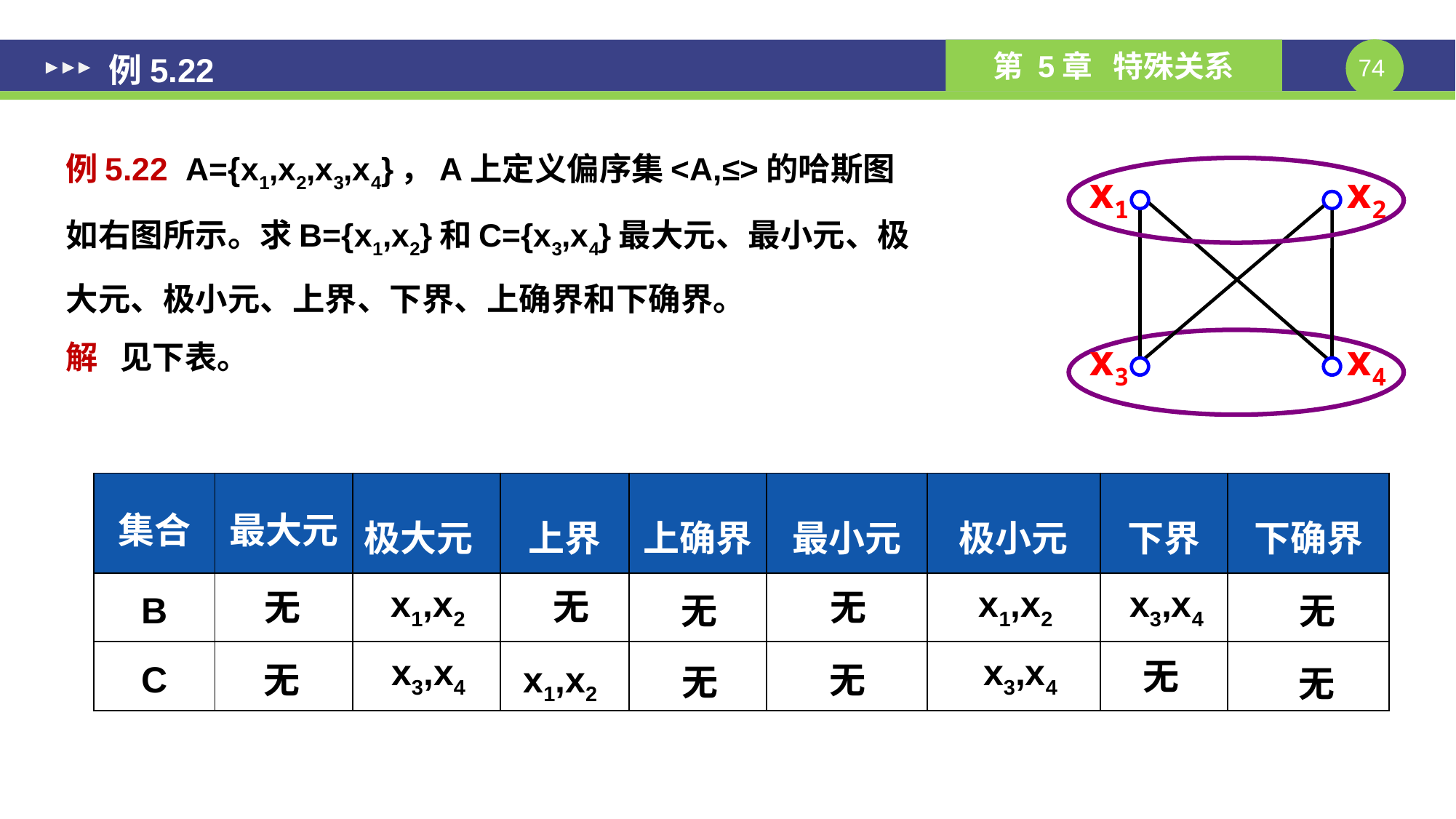

# 例5.22
例5.22  A={x1,x2,x3,x4}，A上定义偏序集<A,≤>的哈斯图
如右图所示。求B={x1,x2}和C={x3,x4}最大元、最小元、极
大元、极小元、上界、下界、上确界和下确界。
解   见下表。

x1
x2

x3
x4

| 集合 | 最大元 | 极大元 | 上界 | 上确界 | 最小元 | 极小元 | 下界 | 下确界 |
| --- | --- | --- | --- | --- | --- | --- | --- | --- |
| B |  |  |  |  |  |  |  |  |
| C |  |  |  |  |  |  |  |  |
x1,x2
x1,x2
x3,x4
无
无
无
无
无
x3,x4
x3,x4
无
x1,x2
无
无
无
无